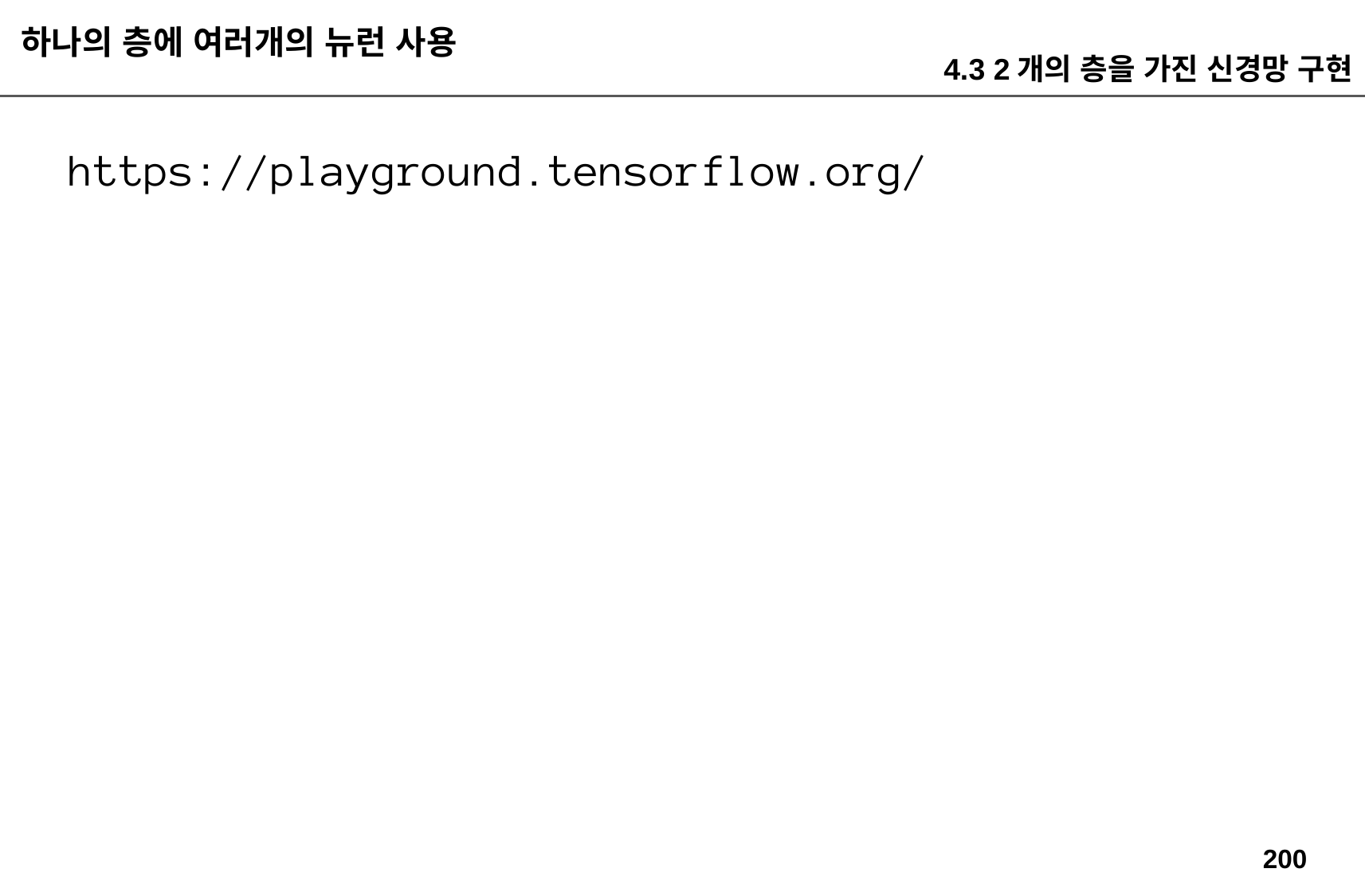

하나의 층에 여러개의 뉴런 사용
4.3 2개의 층을 가진 신경망 구현
https://playground.tensorflow.org/